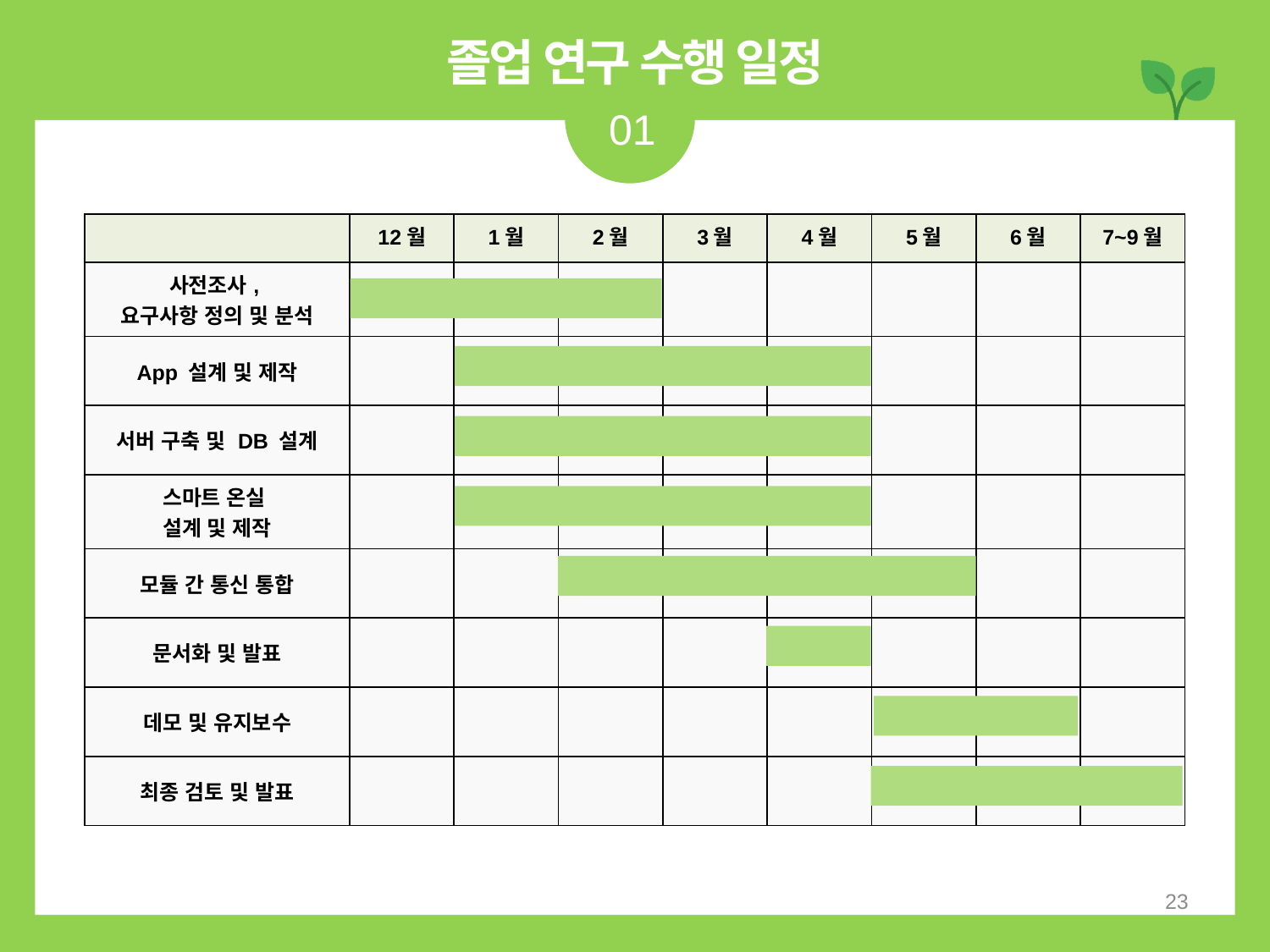

졸업 연구 수행 일정

01

|  | 12월 | 1월 | 2월 | 3월 | 4월 | 5월 | 6월 | 7~9월 |
| --- | --- | --- | --- | --- | --- | --- | --- | --- |
| 사전조사, 요구사항 정의 및 분석 |  |  |  |  |  |  |  |  |
| App 설계 및 제작 |  |  |  |  |  |  |  |  |
| 서버 구축 및 DB 설계 |  |  |  |  |  |  |  |  |
| 스마트 온실 설계 및 제작 |  |  |  |  |  |  |  |  |
| 모듈 간 통신 통합 |  |  |  |  |  |  |  |  |
| 문서화 및 발표 |  |  |  |  |  |  |  |  |
| 데모 및 유지보수 |  |  |  |  |  |  |  |  |
| 최종 검토 및 발표 |  |  |  |  |  |  |  |  |

23